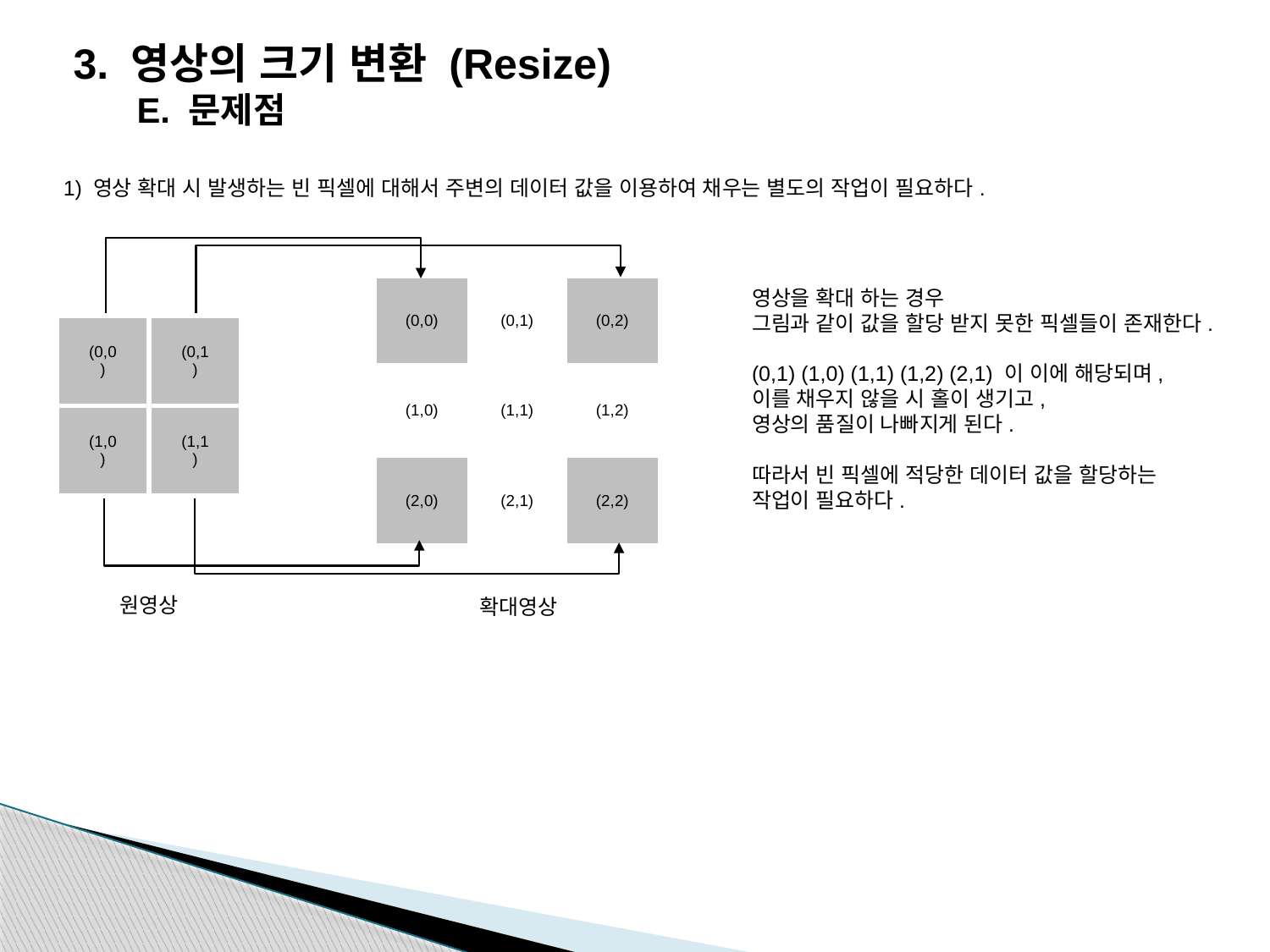

3. 영상의 크기 변환 (Resize)
E. 문제점
1) 영상 확대 시 발생하는 빈 픽셀에 대해서 주변의 데이터 값을 이용하여 채우는 별도의 작업이 필요하다.

| (0,0) | (0,1) | (0,2) |
| --- | --- | --- |
| (1,0) | (1,1) | (1,2) |
| (2,0) | (2,1) | (2,2) |
영상을 확대 하는 경우
그림과 같이 값을 할당 받지 못한 픽셀들이 존재한다.
(0,1) (1,0) (1,1) (1,2) (2,1) 이 이에 해당되며,
이를 채우지 않을 시 홀이 생기고,
영상의 품질이 나빠지게 된다.

따라서 빈 픽셀에 적당한 데이터 값을 할당하는
작업이 필요하다.
| (0,0) | (0,1) |
| --- | --- |
| (1,0) | (1,1) |

원영상
확대영상